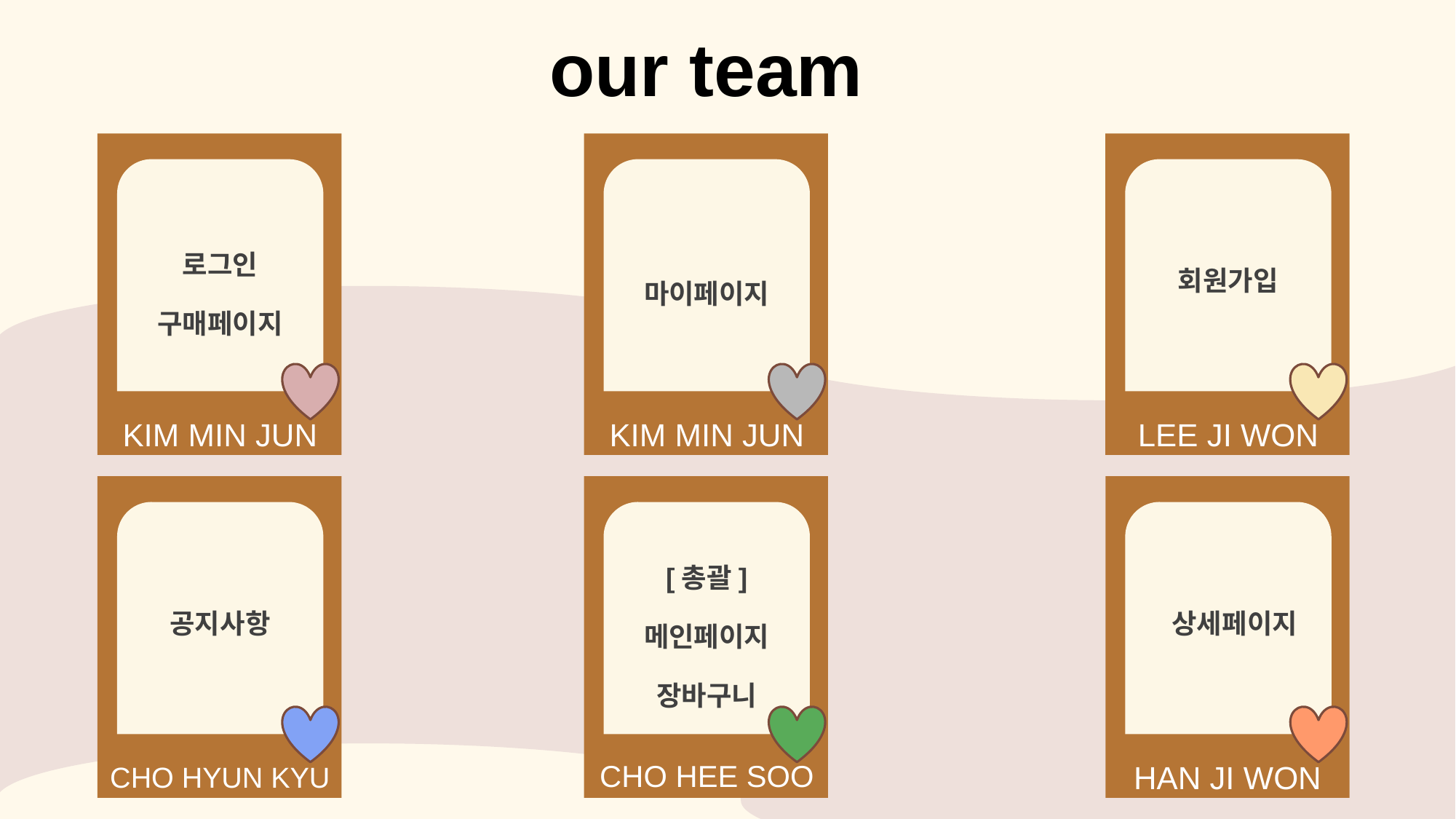

our team

로그인
구매페이지
마이페이지
회원가입

KIM MIN JUN
KIM MIN JUN
LEE JI WON

공지사항
[총괄]
메인페이지
장바구니
 상세페이지

CHO HEE SOO

HAN JI WON
CHO HYUN KYU